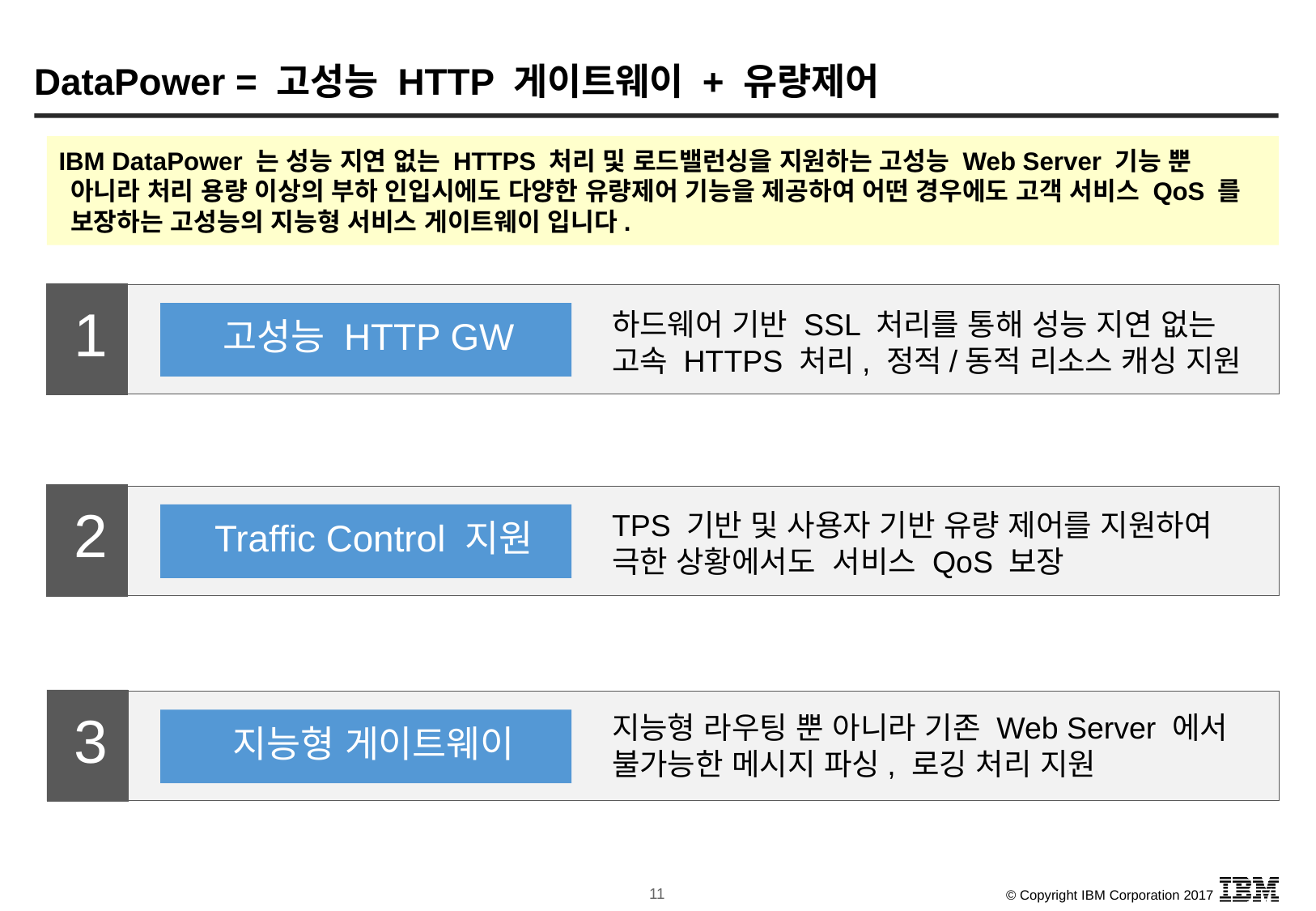

# DataPower = 고성능 HTTP 게이트웨이 + 유량제어
IBM DataPower 는 성능 지연 없는 HTTPS 처리 및 로드밸런싱을 지원하는 고성능 Web Server 기능 뿐 아니라 처리 용량 이상의 부하 인입시에도 다양한 유량제어 기능을 제공하여 어떤 경우에도 고객 서비스 QoS 를 보장하는 고성능의 지능형 서비스 게이트웨이 입니다.
1

하드웨어 기반 SSL 처리를 통해 성능 지연 없는 고속 HTTPS 처리, 정적/동적 리소스 캐싱 지원
고성능 HTTP GW
2

TPS 기반 및 사용자 기반 유량 제어를 지원하여 극한 상황에서도  서비스 QoS 보장
Traffic Control 지원
3

지능형 라우팅 뿐 아니라 기존 Web Server 에서 불가능한 메시지 파싱, 로깅 처리 지원
지능형 게이트웨이